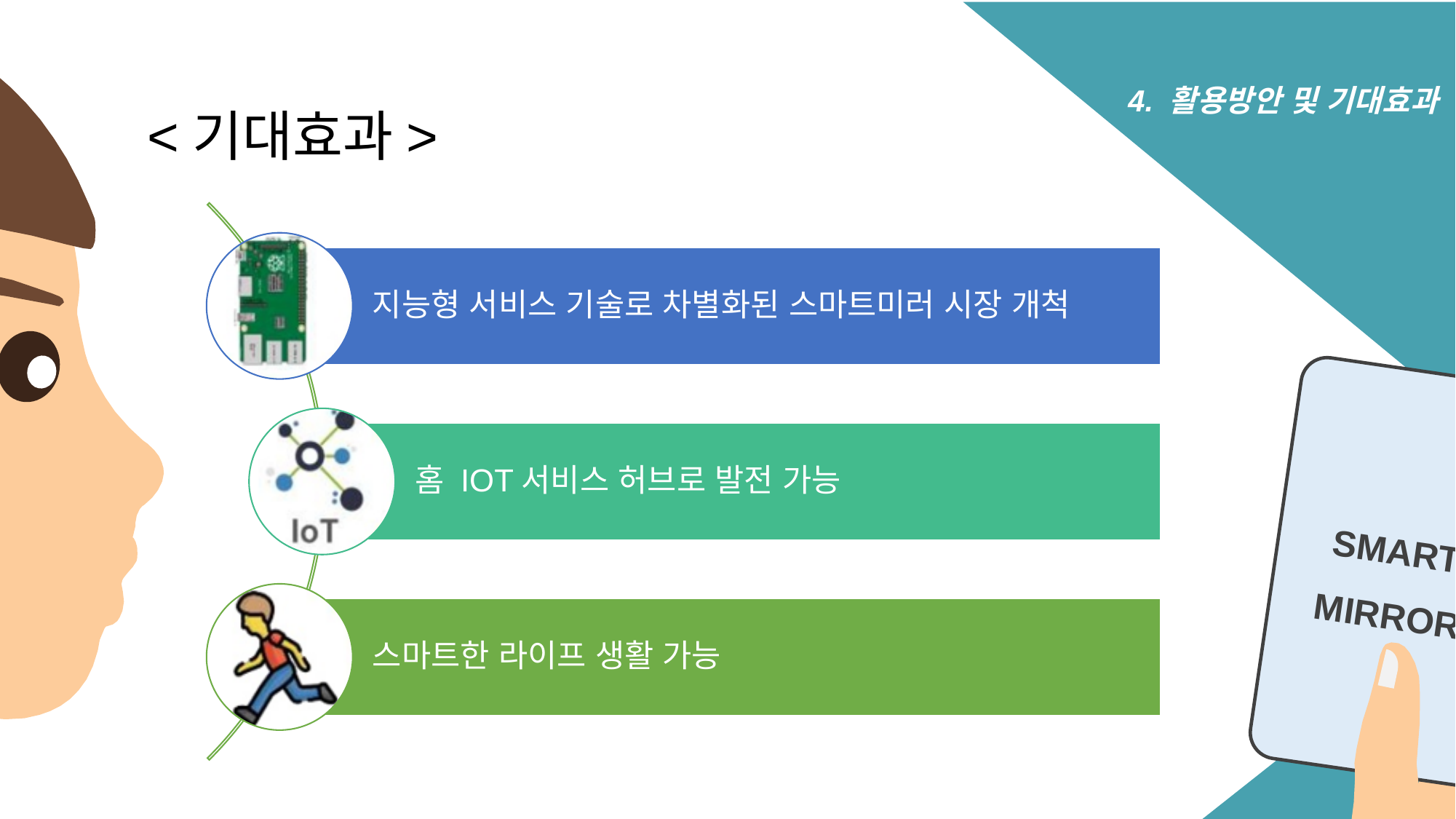

4. 활용방안 및 기대효과
<기대효과>
지능형 서비스 기술로 차별화된 스마트미러 시장 개척
홈 IOT서비스 허브로 발전 가능
스마트한 라이프 생활 가능
SMART
MIRROR